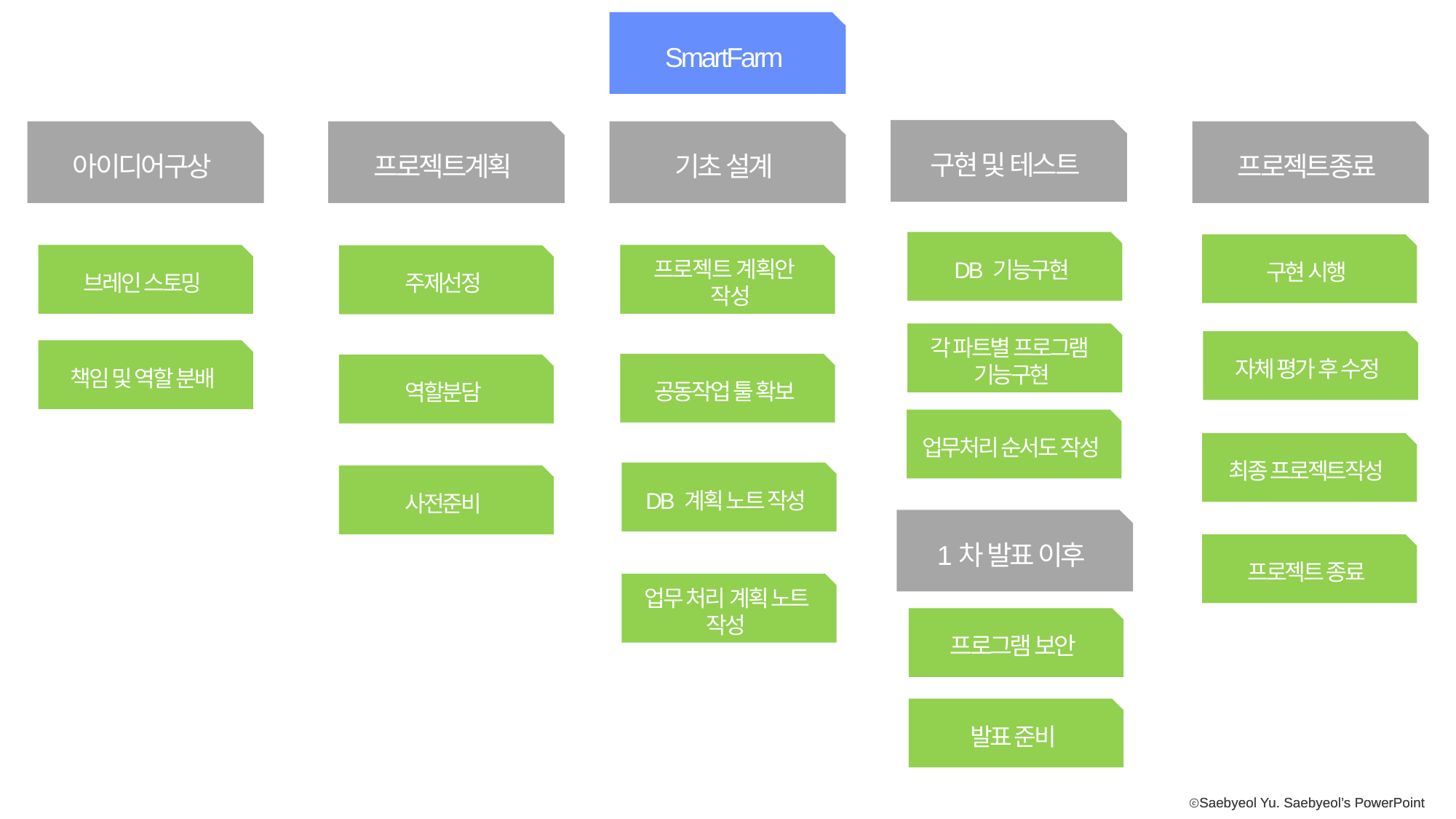

SmartFarm
구현 및 테스트
아이디어구상
프로젝트계획
기초 설계
프로젝트종료
DB 기능구현
구현 시행
브레인 스토밍
프로젝트 계획안
 작성
주제선정
각 파트별 프로그램
기능구현
자체 평가 후 수정
책임 및 역할 분배
공동작업 툴 확보
역할분담
업무처리 순서도 작성
최종 프로젝트작성
DB 계획 노트 작성
사전준비
1차 발표 이후
프로젝트 종료
업무 처리 계획 노트 작성
프로그램 보안
발표 준비
ⓒSaebyeol Yu. Saebyeol’s PowerPoint